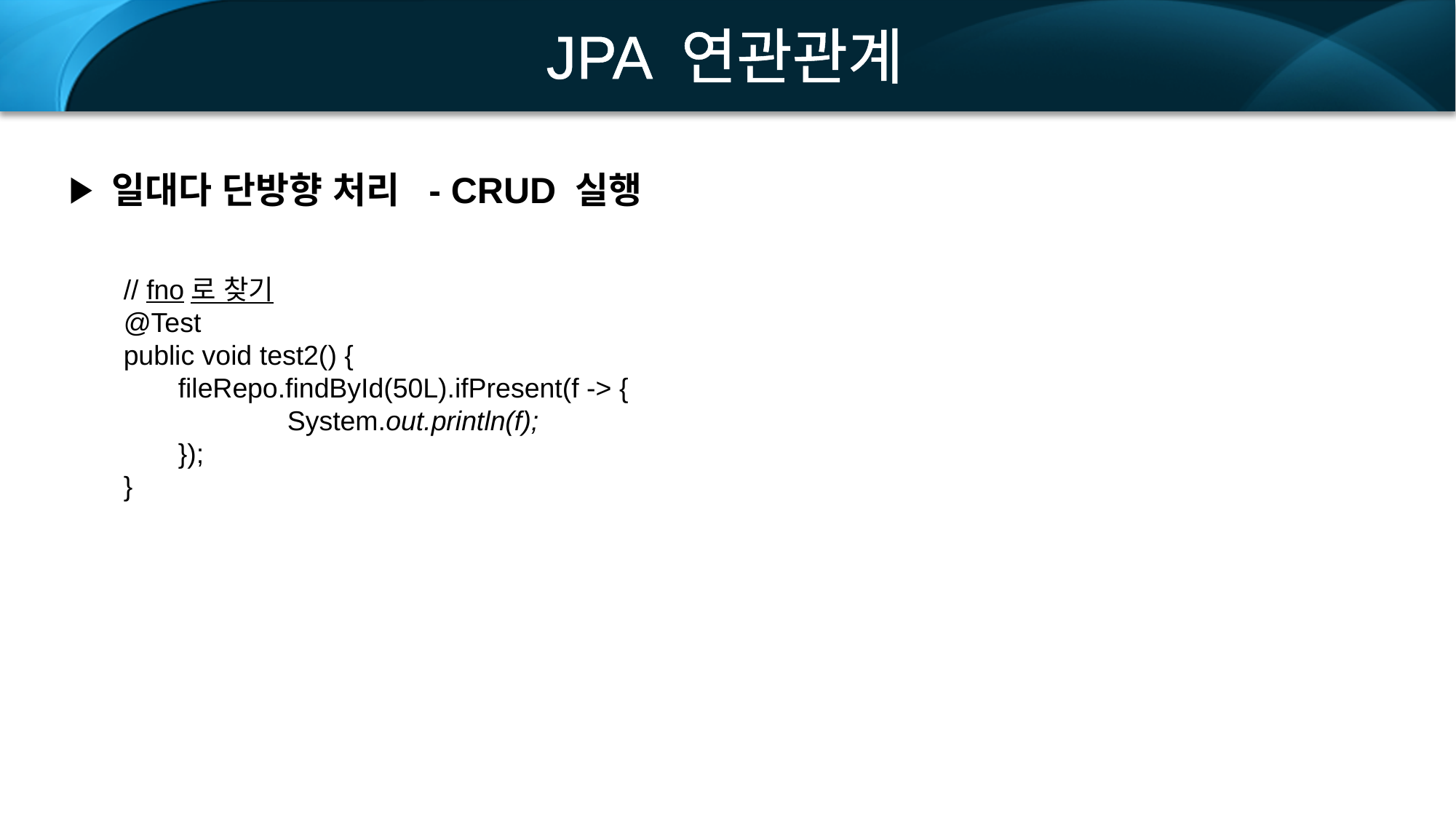

JPA 연관관계
일대다 단방향 처리  - CRUD 실행

// fno로 찾기
@Test
public void test2() {
fileRepo.findById(50L).ifPresent(f -> {
	System.out.println(f);
});
}